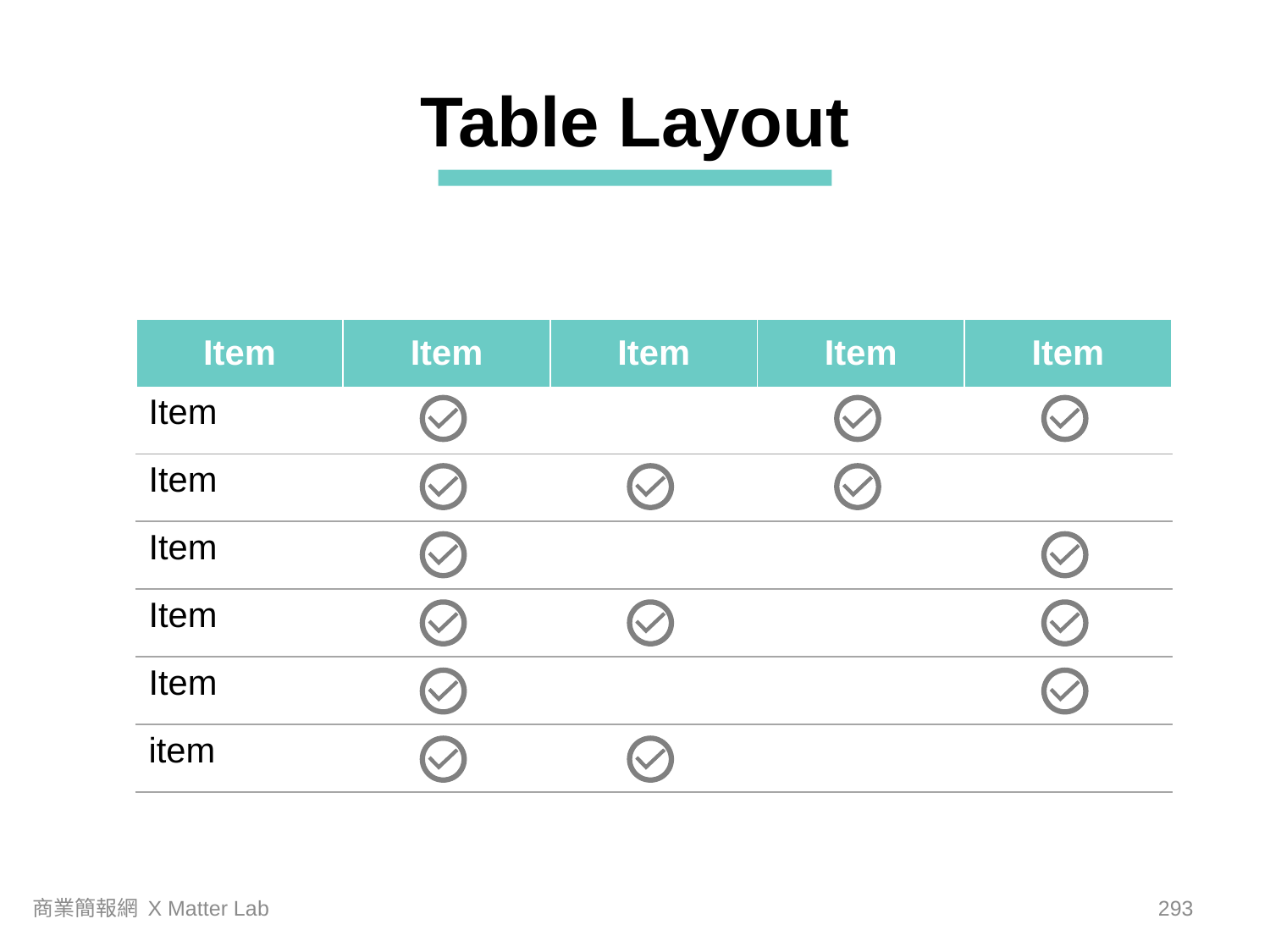

Table Layout

| Item | Item | Item | Item | Item |
| --- | --- | --- | --- | --- |
| Item |  |  |  |  |
| Item |  |  |  |  |
| Item |  |  |  |  |
| Item |  |  |  |  |
| Item |  |  |  |  |
| item |  |  |  |  |

商業簡報網 X Matter Lab
293